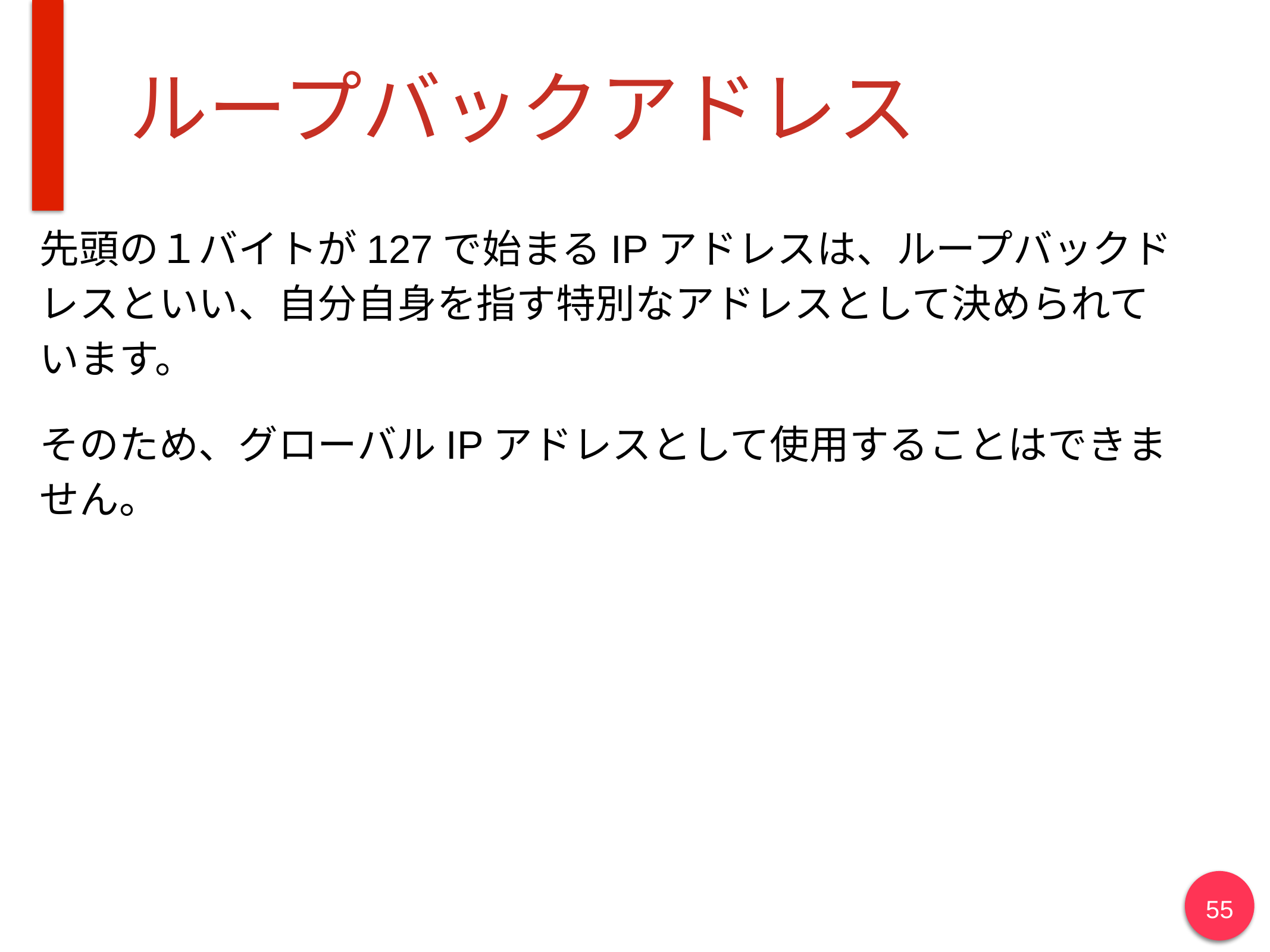

# ループバックアドレス
先頭の１バイトが127で始まるIPアドレスは、ループバックドレスといい、自分自身を指す特別なアドレスとして決められています。
そのため、グローバルIPアドレスとして使用することはできません。

55